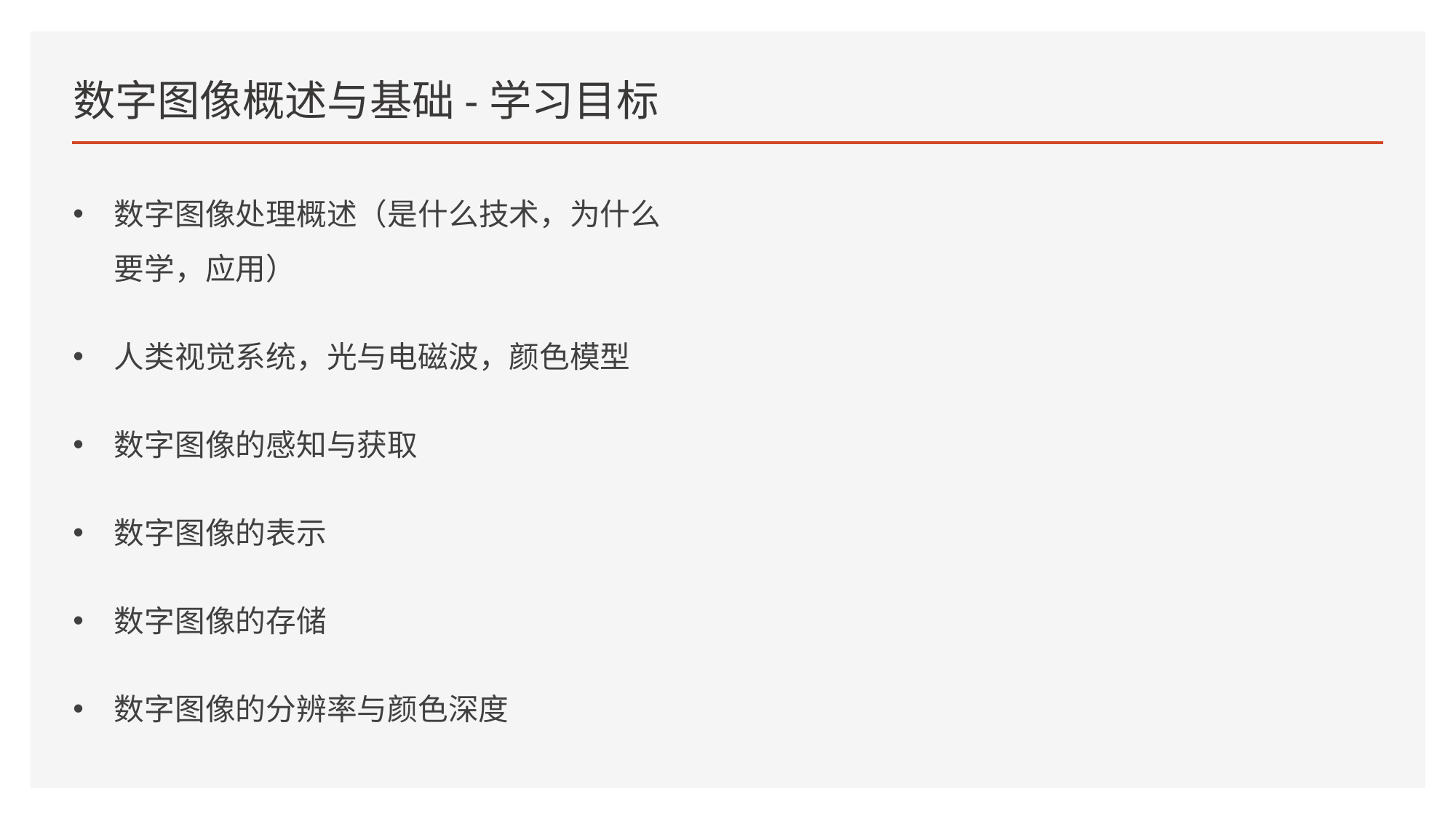

# 数字图像概述与基础-学习目标
数字图像处理概述（是什么技术，为什么要学，应用）
人类视觉系统，光与电磁波，颜色模型
数字图像的感知与获取
数字图像的表示
数字图像的存储
数字图像的分辨率与颜色深度